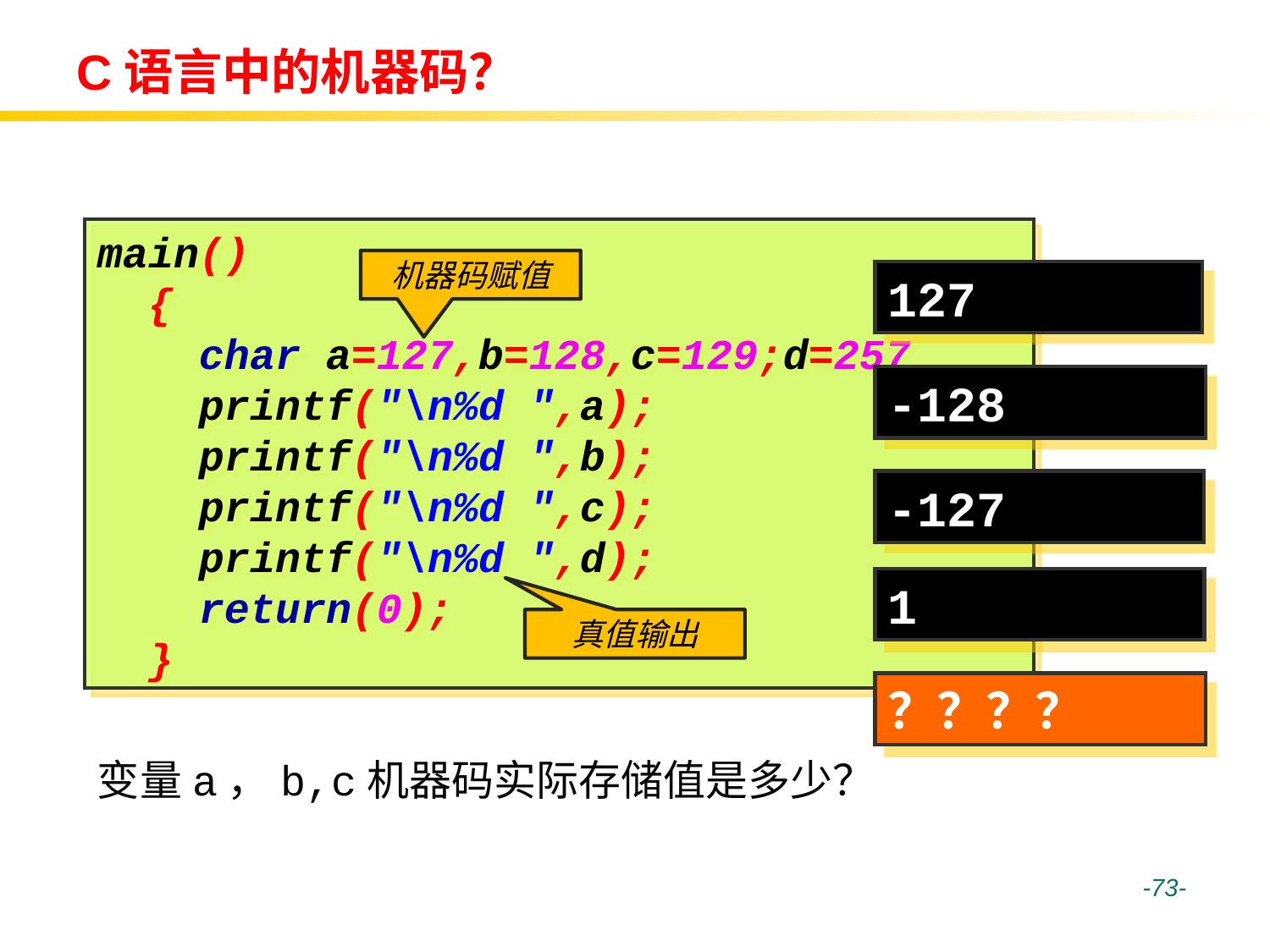

# C语言中的机器码？
main()
  {
    char a=127,b=128,c=129;d=257
    printf("\n%d ",a);
    printf("\n%d ",b);
    printf("\n%d ",c);
    printf("\n%d ",d);
    return(0);
  }
机器码赋值
127
-128
-127
1
真值输出
？？？？
变量a，b,c机器码实际存储值是多少？
 -73-